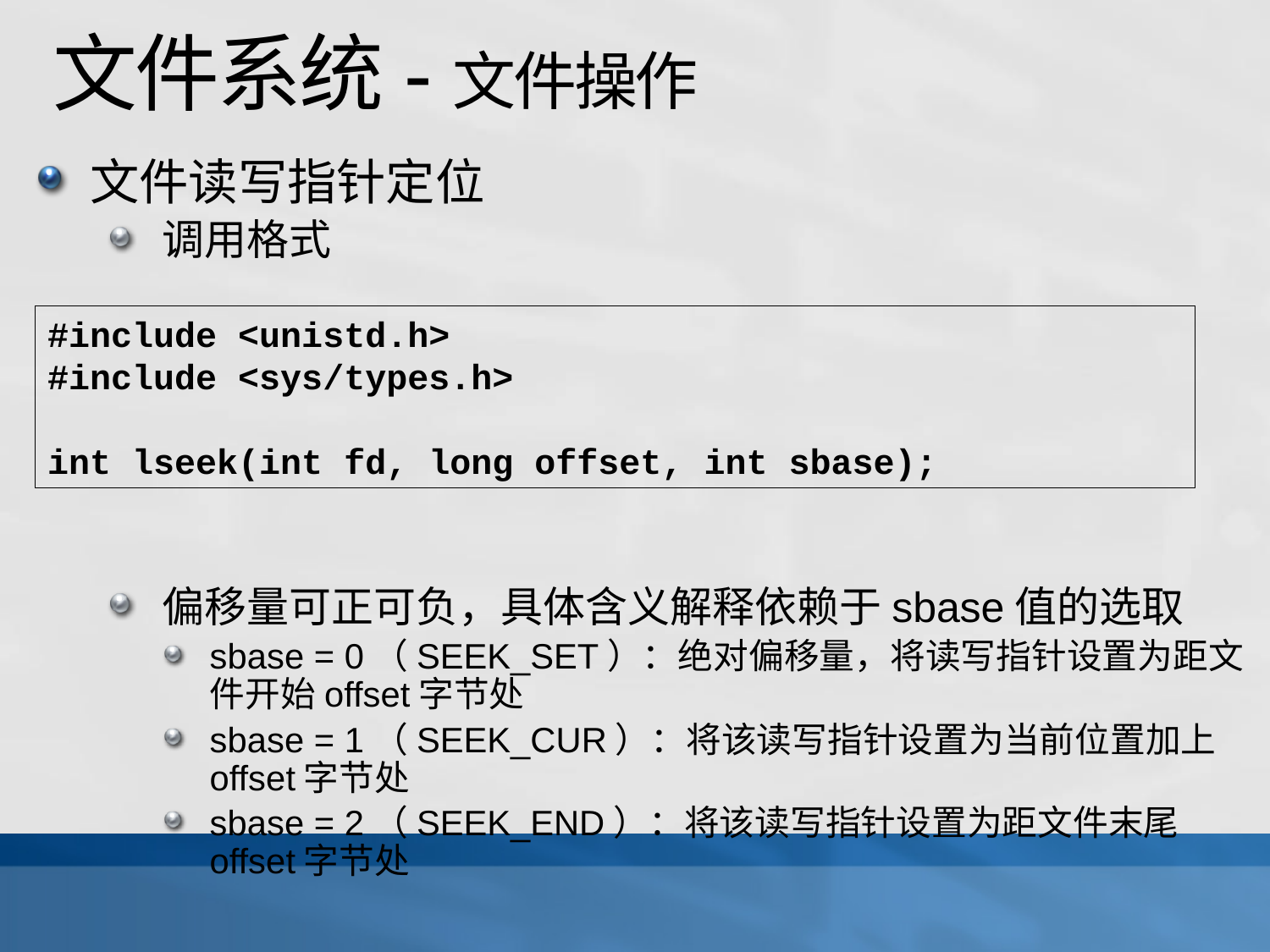

# 文件系统-文件操作
文件读写指针定位
调用格式

偏移量可正可负，具体含义解释依赖于sbase值的选取
sbase = 0（SEEK_SET）：绝对偏移量，将读写指针设置为距文件开始offset字节处
sbase = 1（SEEK_CUR）：将该读写指针设置为当前位置加上offset字节处
sbase = 2（SEEK_END）：将该读写指针设置为距文件末尾offset字节处
#include <unistd.h>
#include <sys/types.h>

int lseek(int fd, long offset, int sbase);